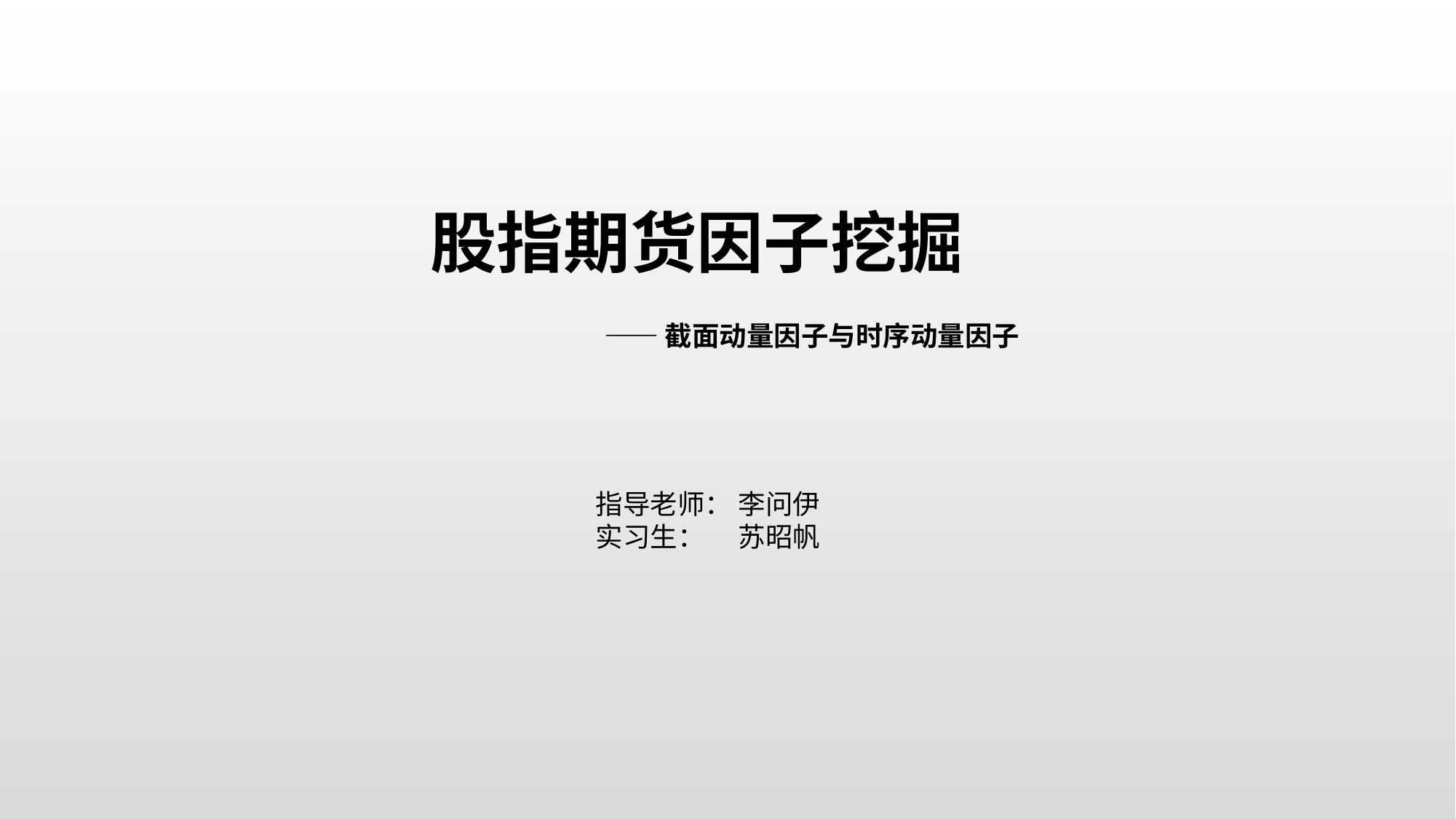

股指期货因子挖掘
——截面动量因子与时序动量因子
指导老师：
实习生：
李问伊
苏昭帆